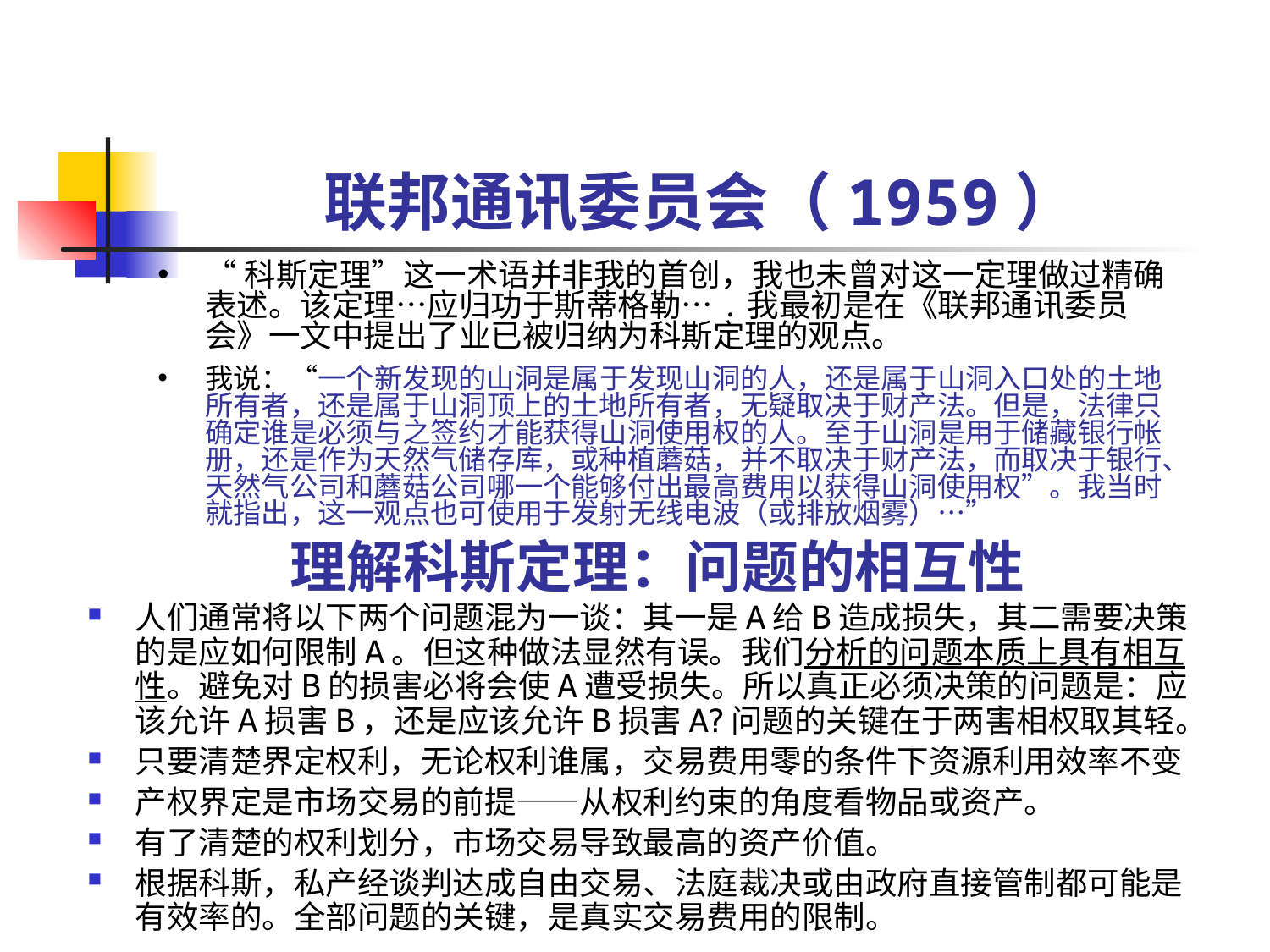

# 联邦通讯委员会（1959）
“科斯定理”这一术语并非我的首创，我也未曾对这一定理做过精确表述。该定理…应归功于斯蒂格勒….我最初是在《联邦通讯委员会》一文中提出了业已被归纳为科斯定理的观点。
我说：“一个新发现的山洞是属于发现山洞的人，还是属于山洞入口处的土地所有者，还是属于山洞顶上的土地所有者，无疑取决于财产法。但是，法律只确定谁是必须与之签约才能获得山洞使用权的人。至于山洞是用于储藏银行帐册，还是作为天然气储存库，或种植蘑菇，并不取决于财产法，而取决于银行、天然气公司和蘑菇公司哪一个能够付出最高费用以获得山洞使用权”。我当时就指出，这一观点也可使用于发射无线电波（或排放烟雾）…”
理解科斯定理：问题的相互性
人们通常将以下两个问题混为一谈：其一是A给B造成损失，其二需要决策的是应如何限制A。但这种做法显然有误。我们分析的问题本质上具有相互性。避免对B的损害必将会使A遭受损失。所以真正必须决策的问题是：应该允许A损害B，还是应该允许B损害A?问题的关键在于两害相权取其轻。
只要清楚界定权利，无论权利谁属，交易费用零的条件下资源利用效率不变
产权界定是市场交易的前提——从权利约束的角度看物品或资产。
有了清楚的权利划分，市场交易导致最高的资产价值。
根据科斯，私产经谈判达成自由交易、法庭裁决或由政府直接管制都可能是有效率的。全部问题的关键，是真实交易费用的限制。